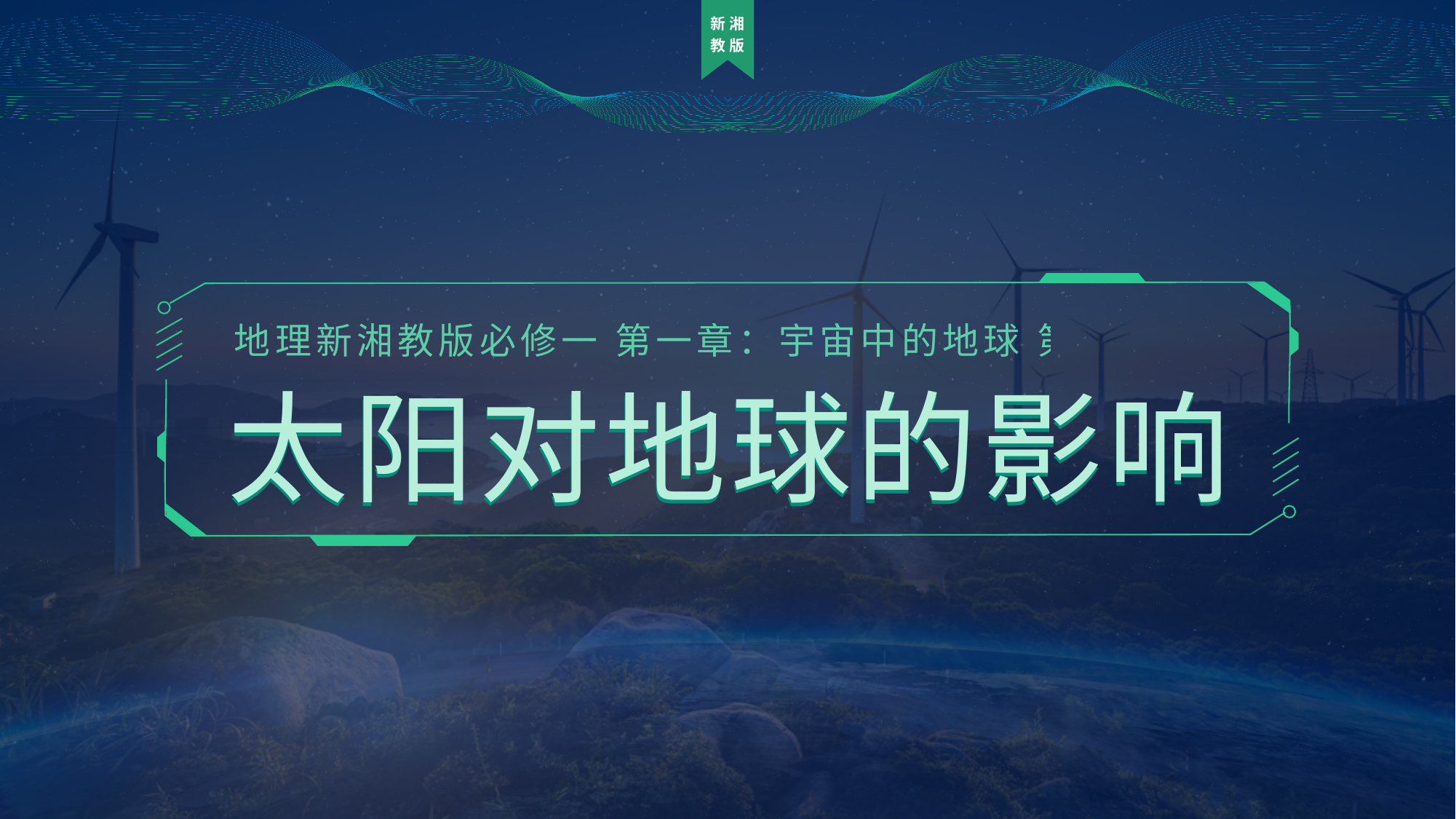

新湘
教版

地理新湘教版必修一 第一章：宇宙中的地球 第二节
太阳对地球的影响
太阳对地球的影响